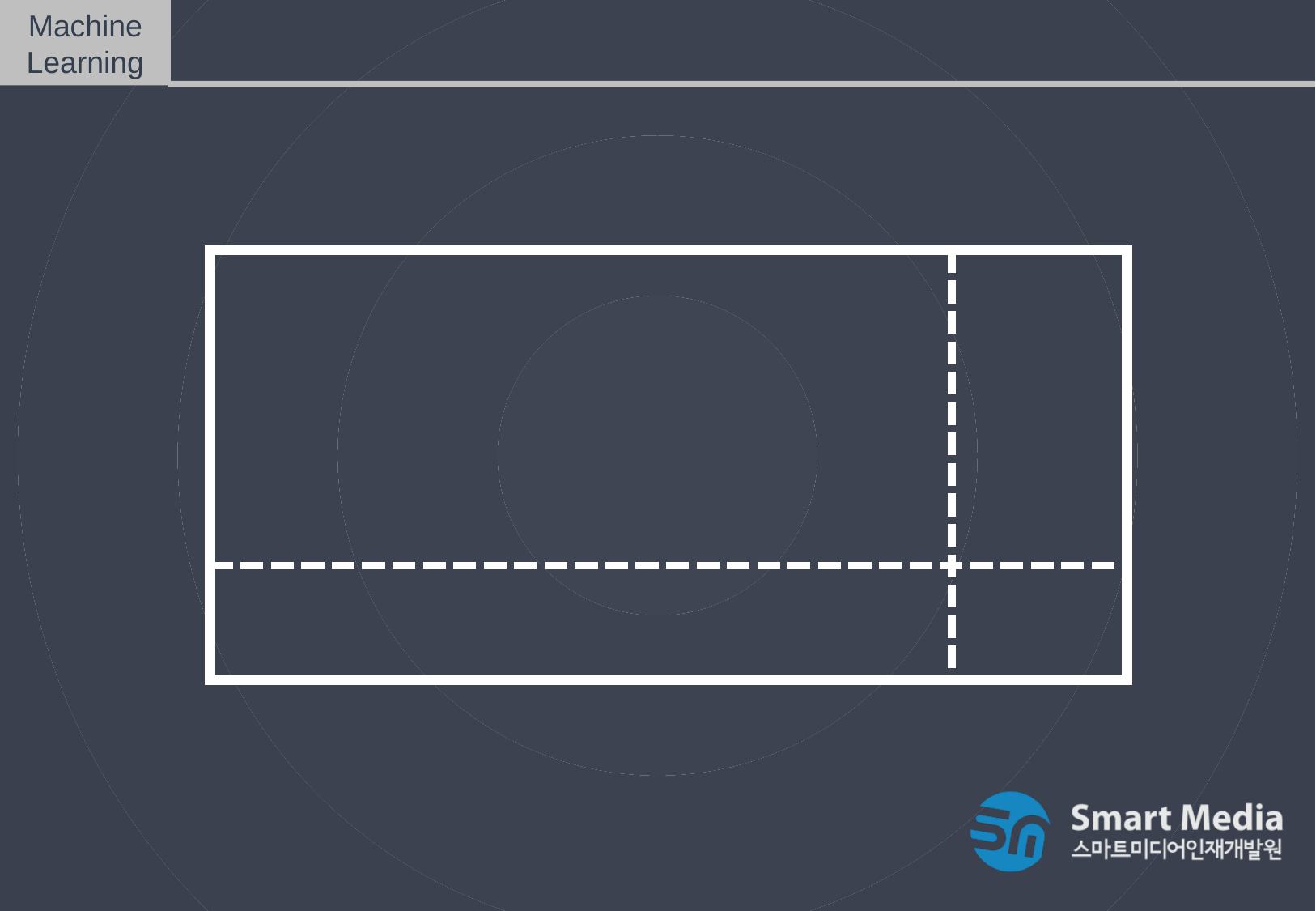

Machine Learning
머신러닝(Machine Learning) 과정

X
Feature, 독립변수
y
Label, 종속변수

Train
Data
7
Test
Data
3